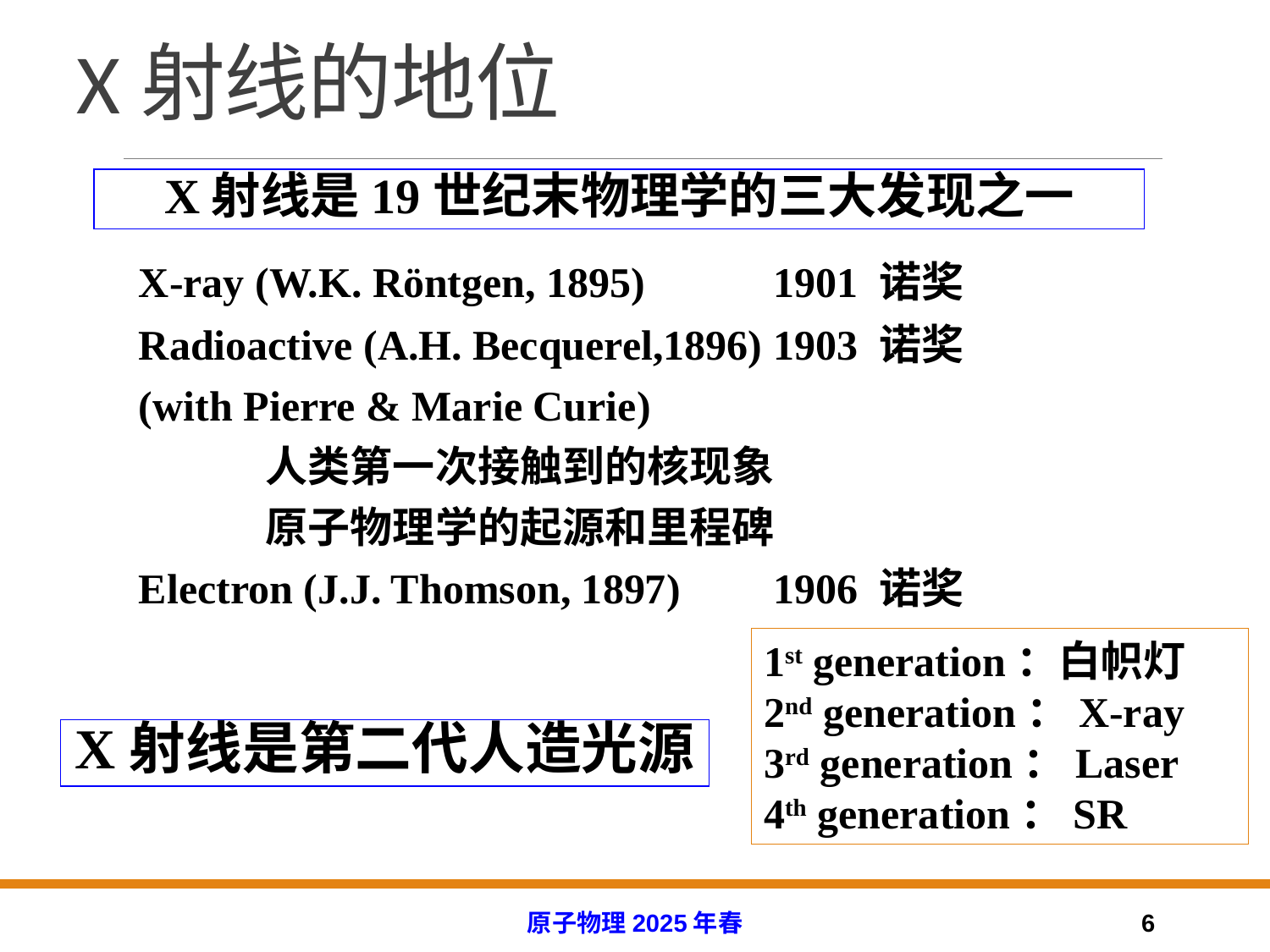

# X射线的地位
X射线是19世纪末物理学的三大发现之一
	X-ray (W.K. Röntgen, 1895)		1901 诺奖
	Radioactive (A.H. Becquerel,1896)	1903 诺奖			(with Pierre & Marie Curie)
		人类第一次接触到的核现象
		原子物理学的起源和里程碑
	Electron (J.J. Thomson, 1897)	1906 诺奖
1st generation：白帜灯
2nd generation：X-ray
3rd generation：Laser
4th generation：SR
X射线是第二代人造光源
原子物理2025年春
6